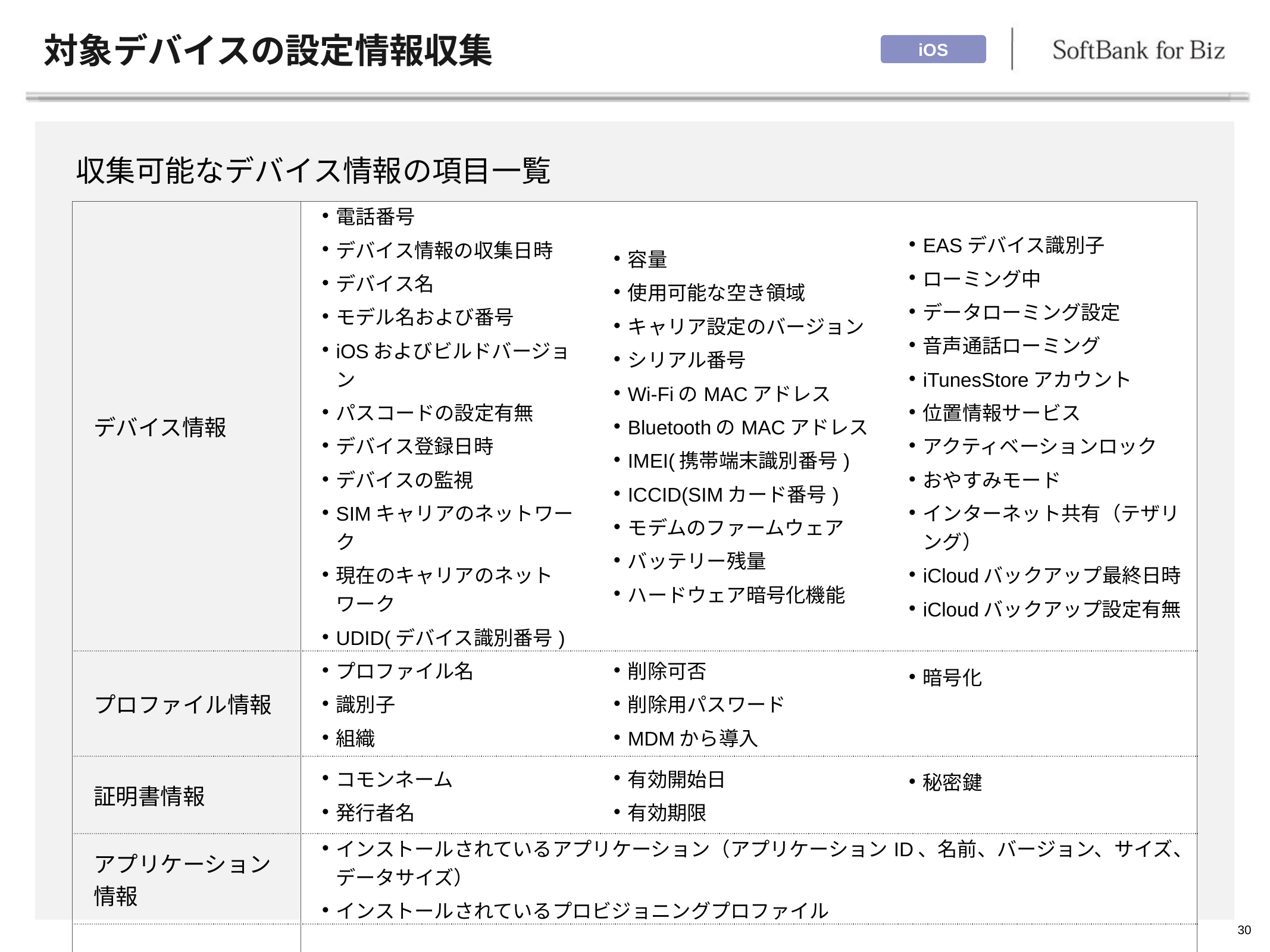

# 対象デバイスの設定情報収集
iOS
収集可能なデバイス情報の項目一覧
| デバイス情報 | 電話番号 デバイス情報の収集日時 デバイス名 モデル名および番号 iOSおよびビルドバージョン パスコードの設定有無 デバイス登録日時 デバイスの監視 SIMキャリアのネットワーク 現在のキャリアのネットワーク UDID(デバイス識別番号) | 容量 使用可能な空き領域 キャリア設定のバージョン シリアル番号 Wi-FiのMACアドレス BluetoothのMACアドレス IMEI(携帯端末識別番号) ICCID(SIMカード番号) モデムのファームウェア バッテリー残量 ハードウェア暗号化機能 | EASデバイス識別子 ローミング中 データローミング設定 音声通話ローミング iTunesStoreアカウント 位置情報サービス アクティベーションロック おやすみモード インターネット共有（テザリング） iCloudバックアップ最終日時 iCloudバックアップ設定有無 |
| --- | --- | --- | --- |
| プロファイル情報 | プロファイル名 識別子 組織 | 削除可否 削除用パスワード MDMから導入 | 暗号化 |
| 証明書情報 | コモンネーム 発行者名 | 有効開始日 有効期限 | 秘密鍵 |
| アプリケーション情報 | インストールされているアプリケーション（アプリケーションID、名前、バージョン、サイズ、データサイズ） インストールされているプロビジョニングプロファイル |  |  |
| 位置情報 | 位置情報（最大100件）、位置情報の取得日時、緯度、経度、精度、電池 |  |  |
30